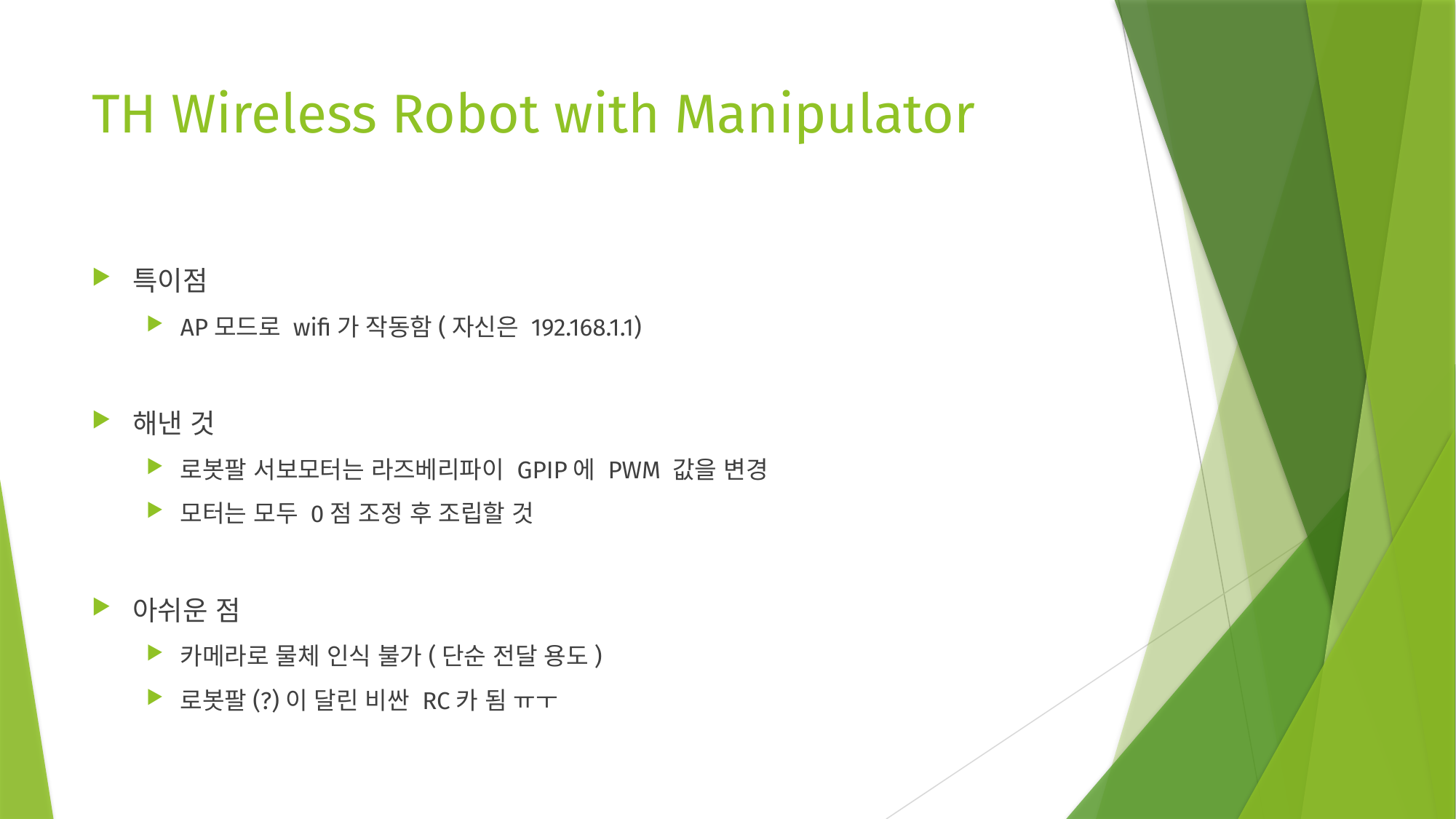

# TH Wireless Robot with Manipulator
특이점
AP모드로 wifi가 작동함(자신은 192.168.1.1)

해낸 것
로봇팔 서보모터는 라즈베리파이 GPIP에 PWM 값을 변경
모터는 모두 0점 조정 후 조립할 것

아쉬운 점
카메라로 물체 인식 불가(단순 전달 용도)
로봇팔(?)이 달린 비싼 RC카 됨 ㅠㅜ